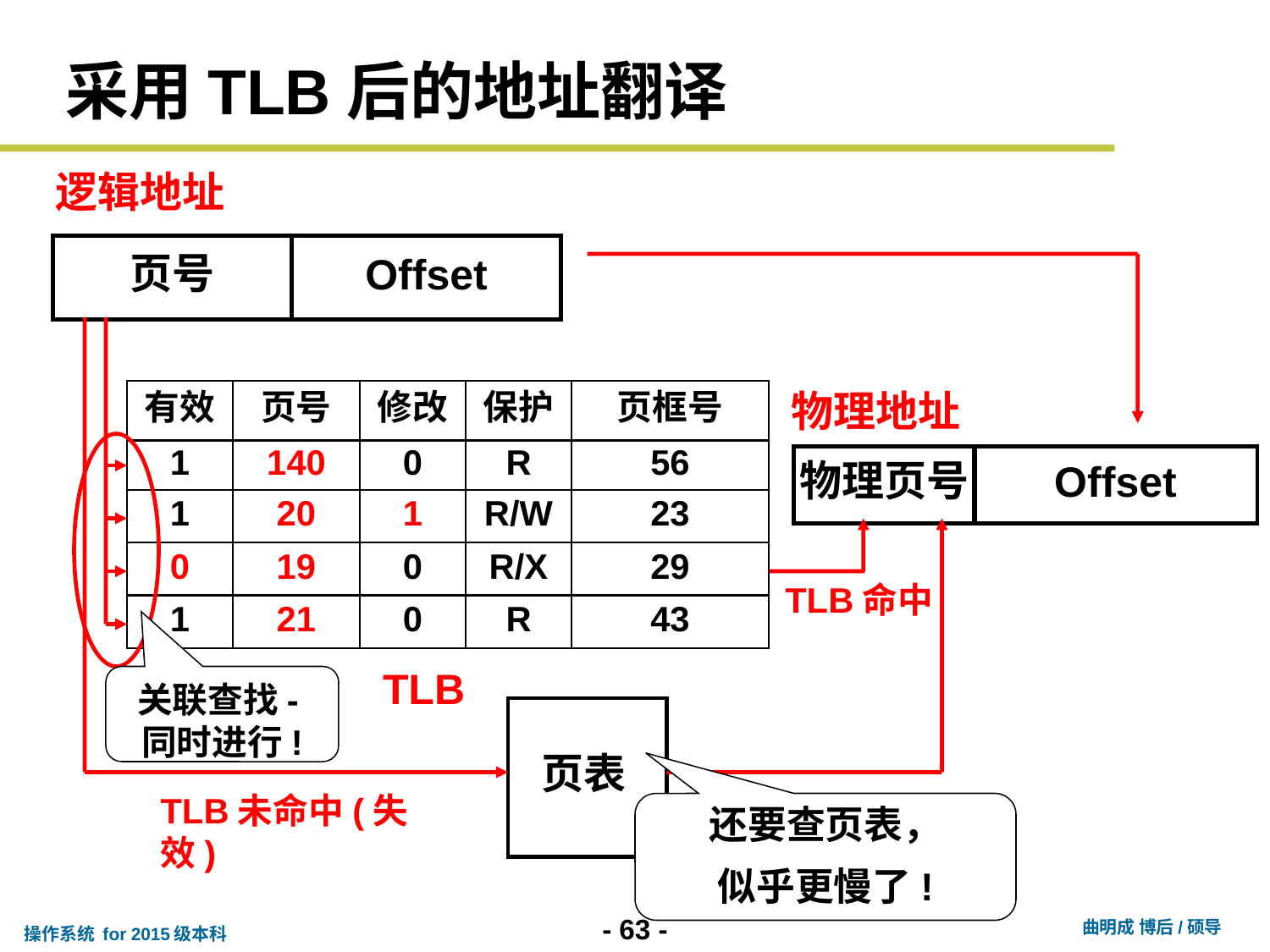

# 采用TLB后的地址翻译
逻辑地址
页号
Offset

TLB未命中(失效)

有效
页号
修改
保护
页框号
1
140
0
R
56
1
20
1
R/W
23
0
19
0
R/X
29
1
21
0
R
43
TLB
物理地址
物理页号
Offset

关联查找-同时进行!

TLB命中

页表
还要查页表，
似乎更慢了!